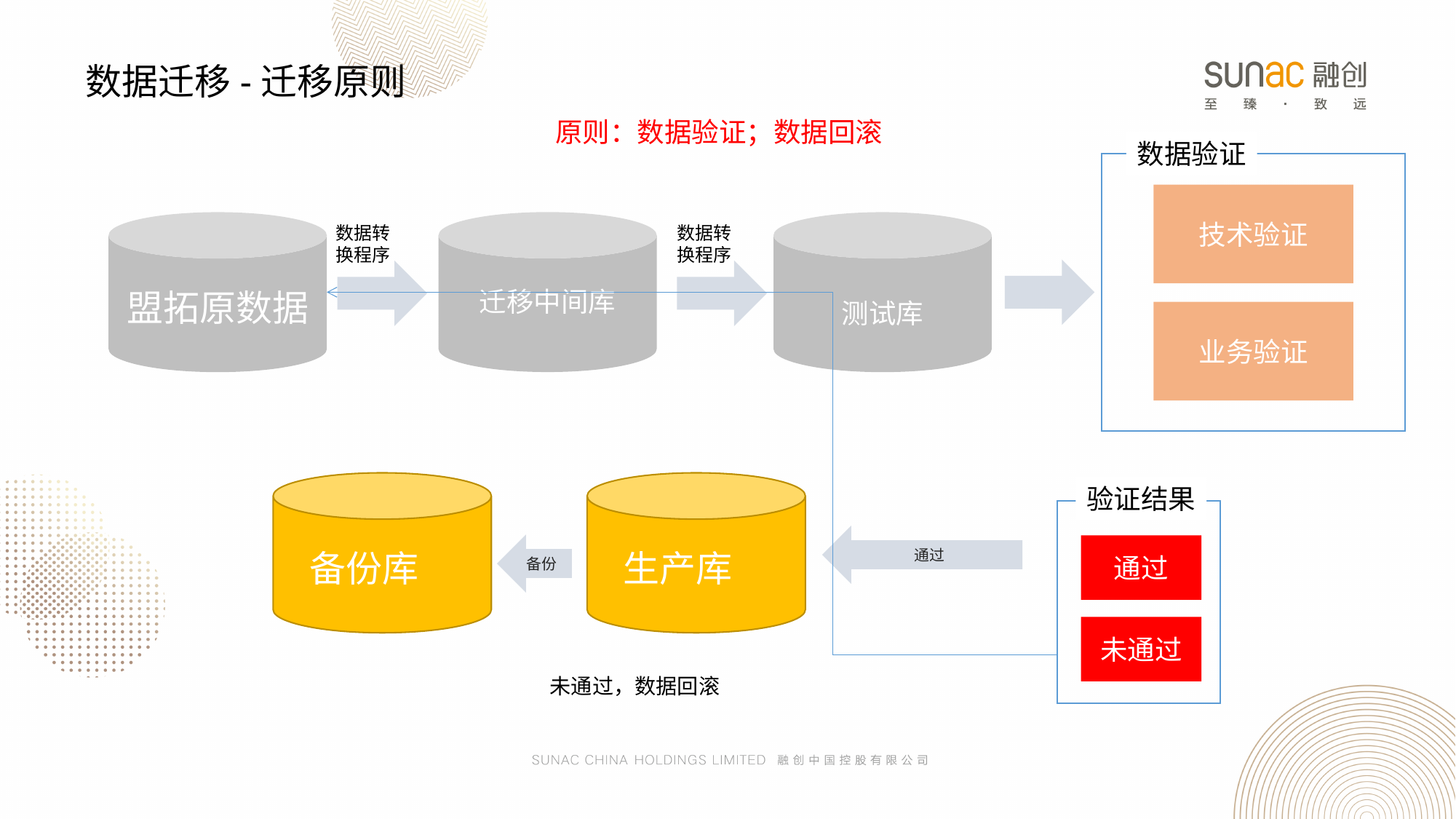

数据迁移-迁移原则
原则：数据验证；数据回滚
数据验证

技术验证
业务验证

迁移中间库

盟拓原数据

测试库
数据转换程序
数据转换程序

备份库

生产库
验证结果

通过
未通过
通过
备份
未通过，数据回滚